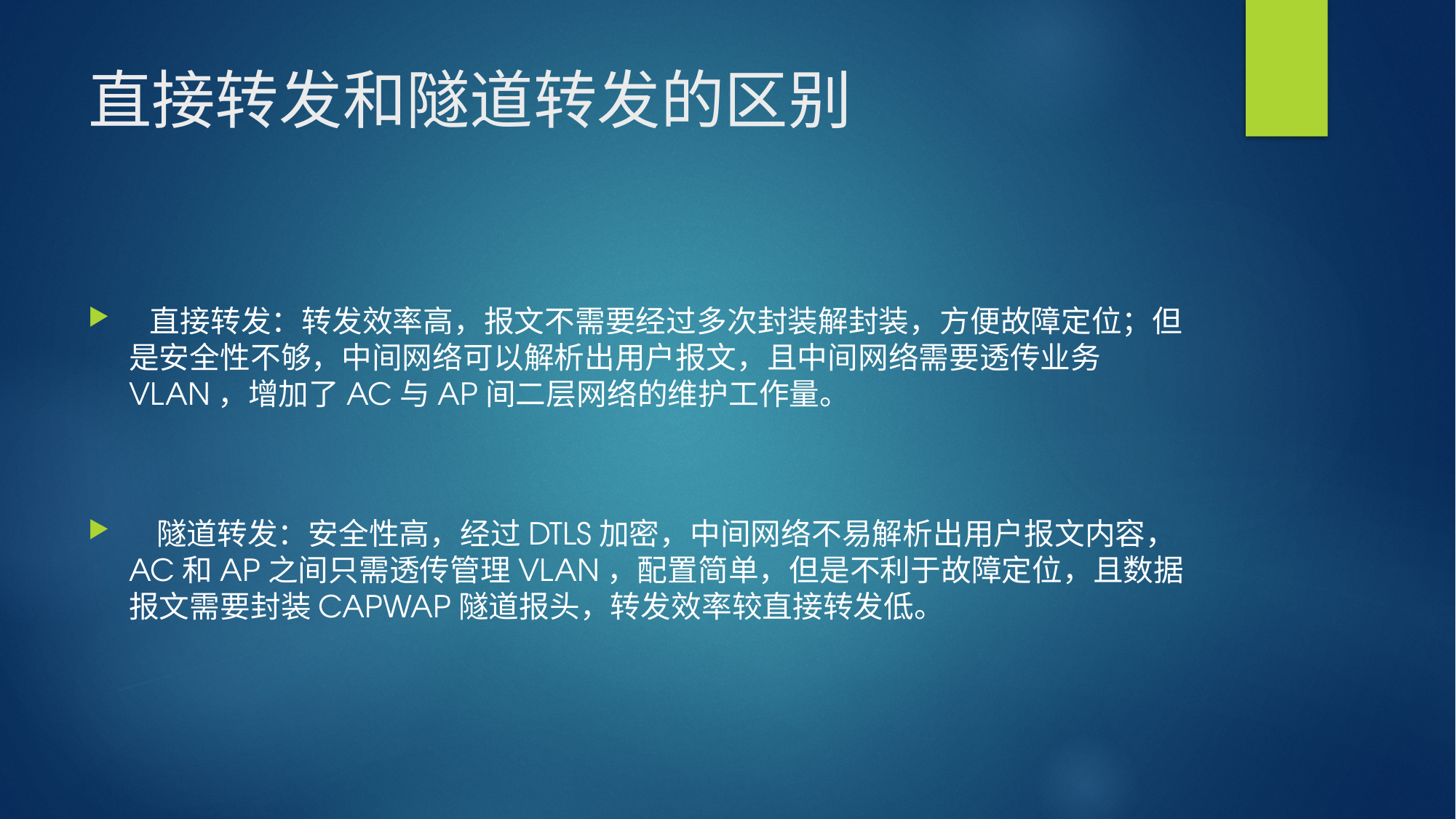

# 直接转发和隧道转发的区别

  直接转发：转发效率高，报文不需要经过多次封装解封装，方便故障定位；但是安全性不够，中间网络可以解析出用户报文，且中间网络需要透传业务VLAN，增加了AC与AP间二层网络的维护工作量。

   隧道转发：安全性高，经过DTLS加密，中间网络不易解析出用户报文内容，AC和AP之间只需透传管理VLAN，配置简单，但是不利于故障定位，且数据报文需要封装CAPWAP隧道报头，转发效率较直接转发低。